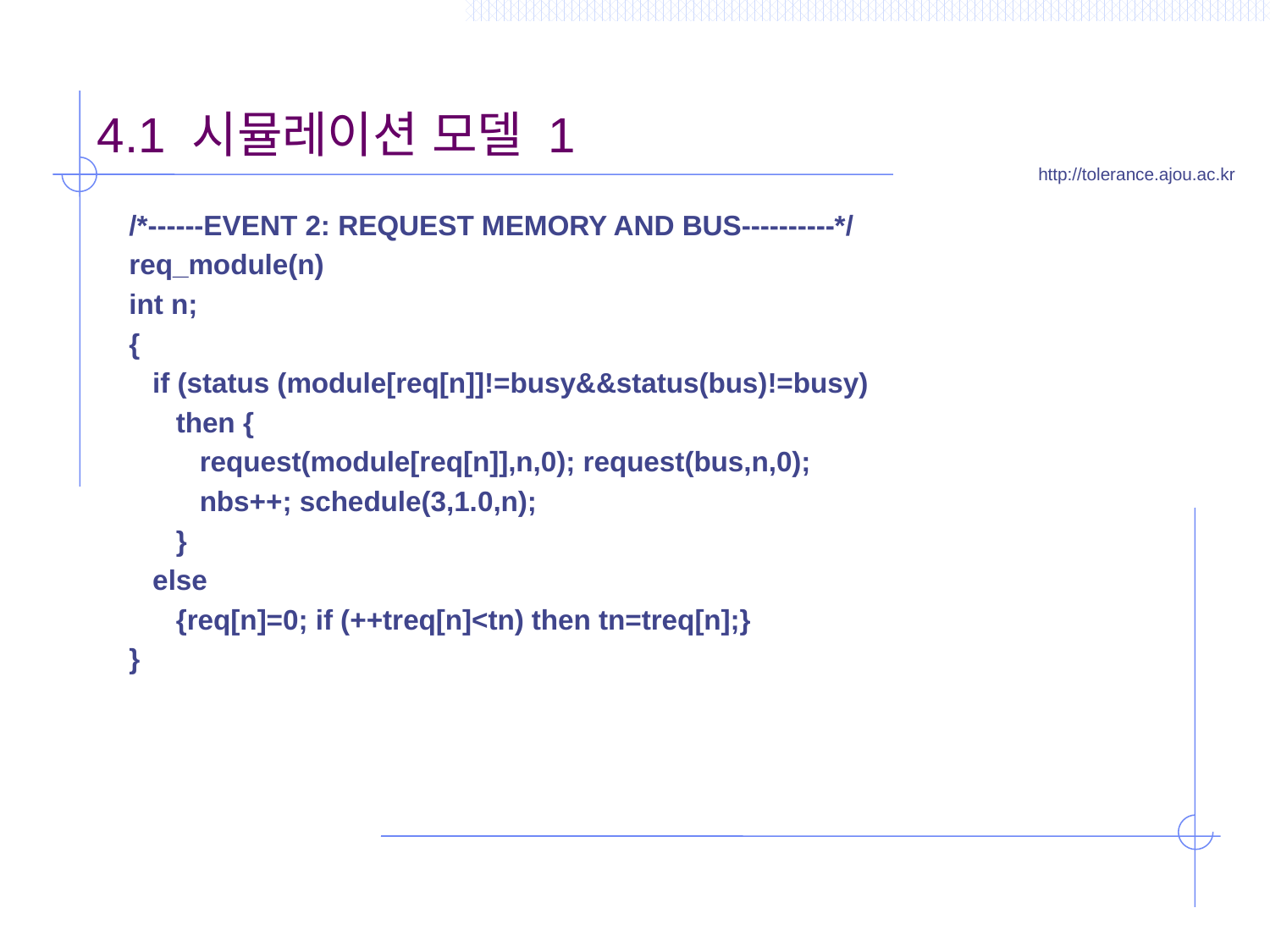

# 4.1 시뮬레이션 모델 1
/*------EVENT 2: REQUEST MEMORY AND BUS----------*/
req_module(n)
int n;
{
   if (status (module[req[n]]!=busy&&status(bus)!=busy)
      then {
         request(module[req[n]],n,0); request(bus,n,0);
         nbs++; schedule(3,1.0,n);
      }
   else
      {req[n]=0; if (++treq[n]<tn) then tn=treq[n];}
}